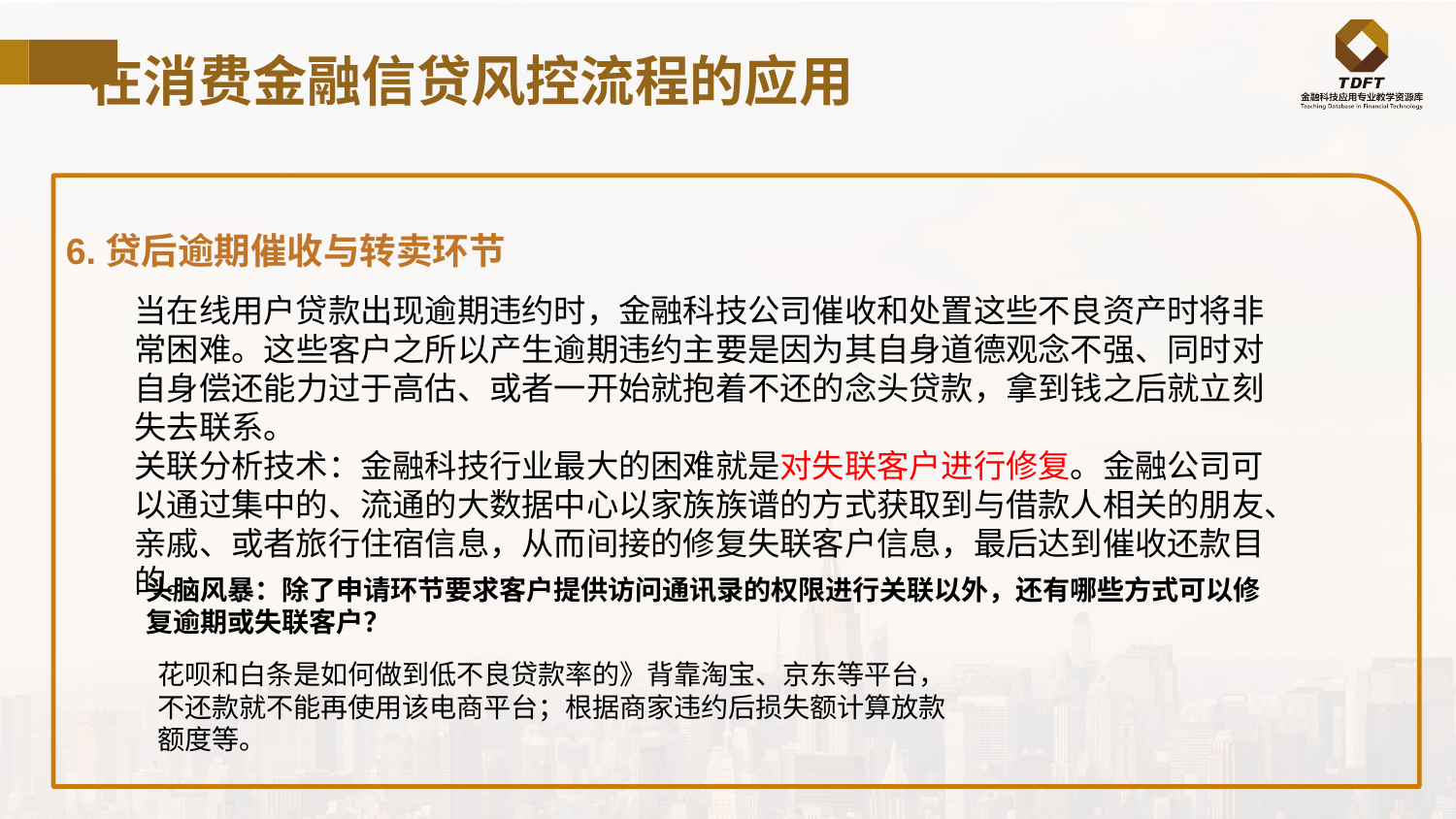

在消费金融信贷风控流程的应用

6.贷后逾期催收与转卖环节
当在线用户贷款出现逾期违约时，金融科技公司催收和处置这些不良资产时将非常困难。这些客户之所以产生逾期违约主要是因为其自身道德观念不强、同时对自身偿还能力过于高估、或者一开始就抱着不还的念头贷款，拿到钱之后就立刻失去联系。
关联分析技术：金融科技行业最大的困难就是对失联客户进行修复。金融公司可以通过集中的、流通的大数据中心以家族族谱的方式获取到与借款人相关的朋友、亲戚、或者旅行住宿信息，从而间接的修复失联客户信息，最后达到催收还款目的。

头脑风暴：除了申请环节要求客户提供访问通讯录的权限进行关联以外，还有哪些方式可以修复逾期或失联客户？
花呗和白条是如何做到低不良贷款率的》背靠淘宝、京东等平台，不还款就不能再使用该电商平台；根据商家违约后损失额计算放款额度等。